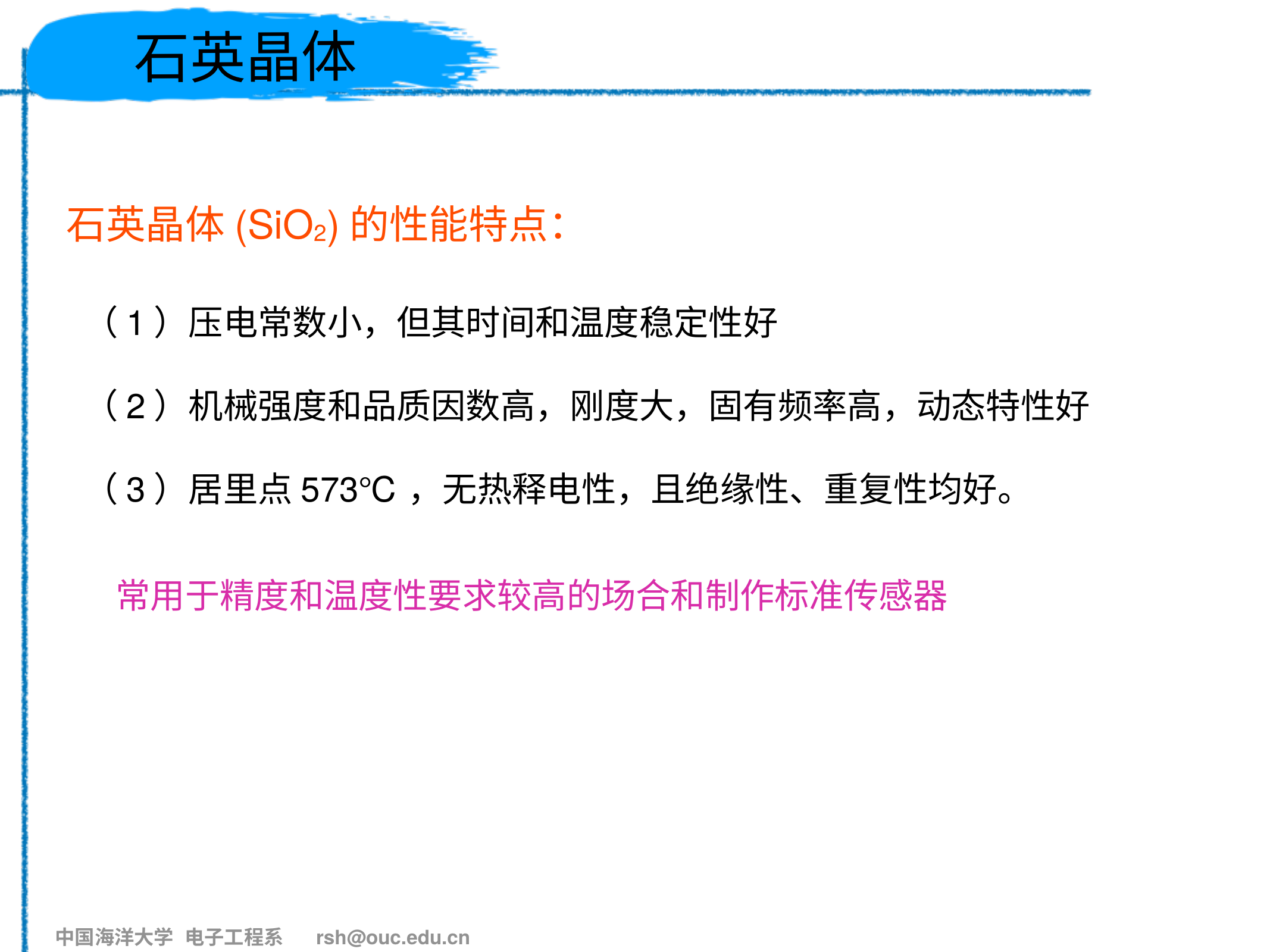

# 石英晶体
石英晶体(SiO2)的性能特点：
（1）压电常数小，但其时间和温度稳定性好
（2）机械强度和品质因数高，刚度大，固有频率高，动态特性好
（3）居里点573℃，无热释电性，且绝缘性、重复性均好。
常用于精度和温度性要求较高的场合和制作标准传感器